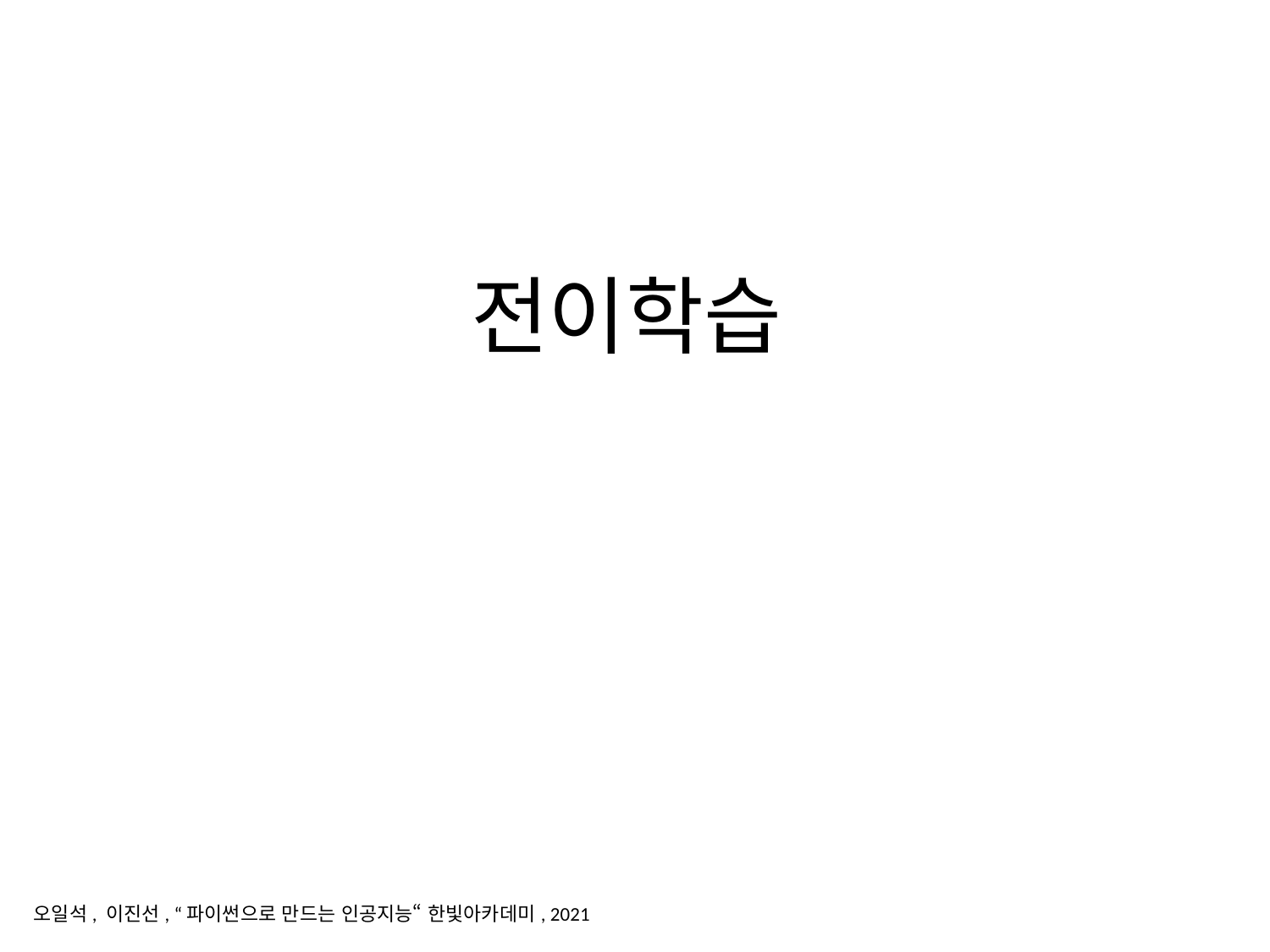

# 전이학습
오일석, 이진선, “파이썬으로 만드는 인공지능“ 한빛아카데미, 2021